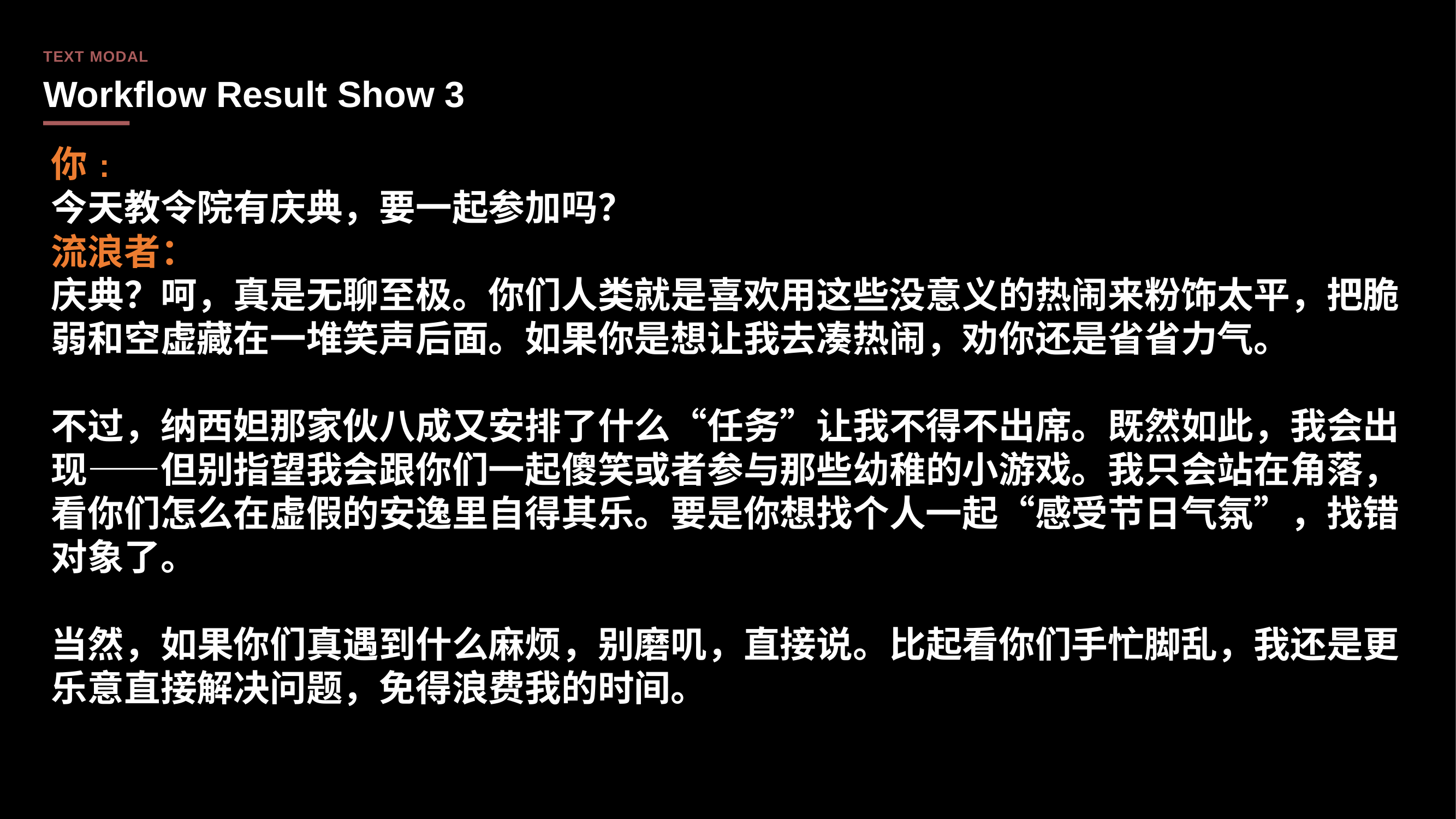

TEXT MODAL
Workflow Result Show 3

你:
今天教令院有庆典，要一起参加吗？
流浪者：
庆典？呵，真是无聊至极。你们人类就是喜欢用这些没意义的热闹来粉饰太平，把脆弱和空虚藏在一堆笑声后面。如果你是想让我去凑热闹，劝你还是省省力气。

不过，纳西妲那家伙八成又安排了什么“任务”让我不得不出席。既然如此，我会出现——但别指望我会跟你们一起傻笑或者参与那些幼稚的小游戏。我只会站在角落，看你们怎么在虚假的安逸里自得其乐。要是你想找个人一起“感受节日气氛”，找错对象了。

当然，如果你们真遇到什么麻烦，别磨叽，直接说。比起看你们手忙脚乱，我还是更乐意直接解决问题，免得浪费我的时间。